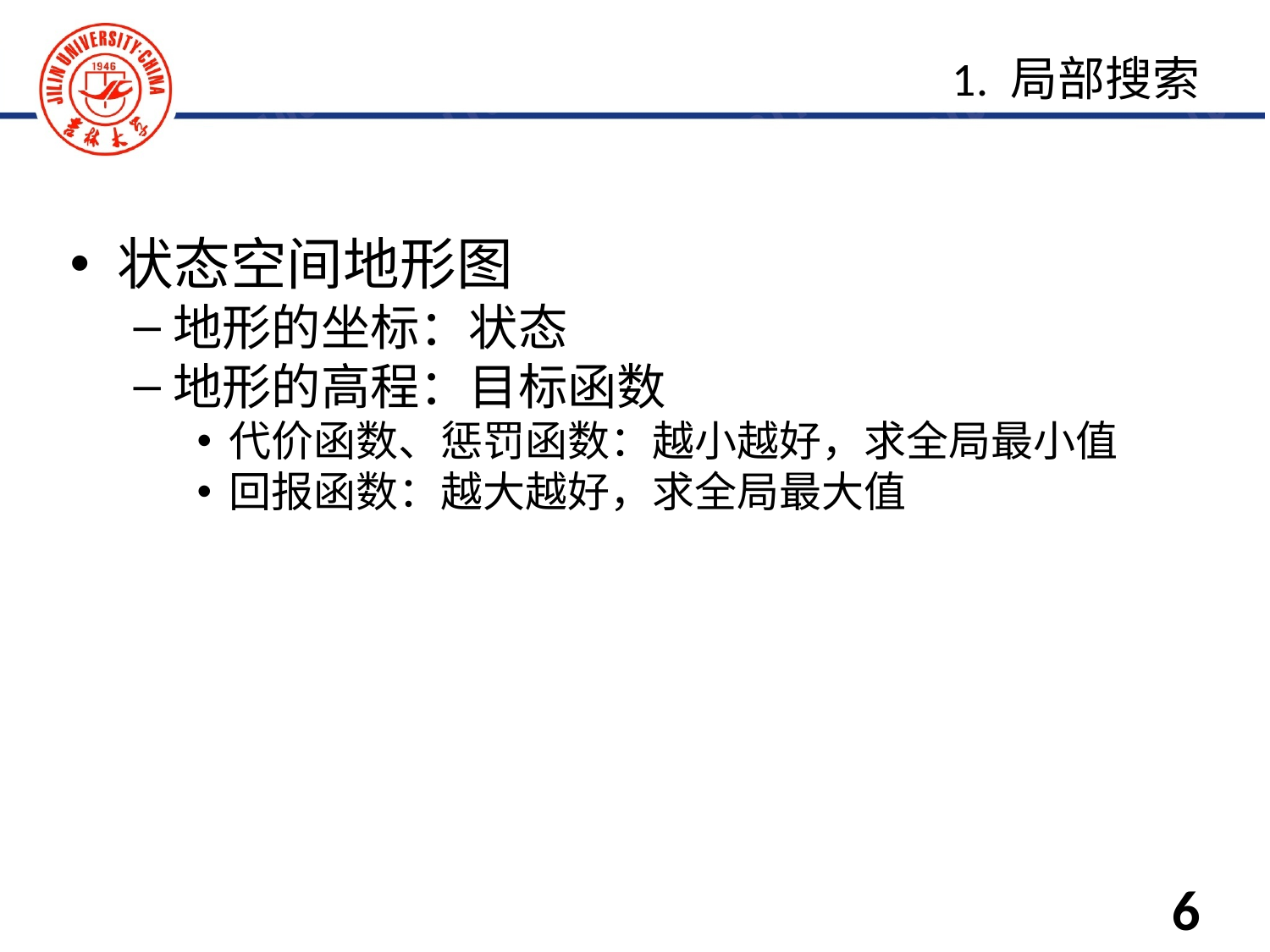

状态空间地形图
地形的坐标：状态
地形的高程：目标函数
代价函数、惩罚函数：越小越好，求全局最小值
回报函数：越大越好，求全局最大值
1. 局部搜索
6